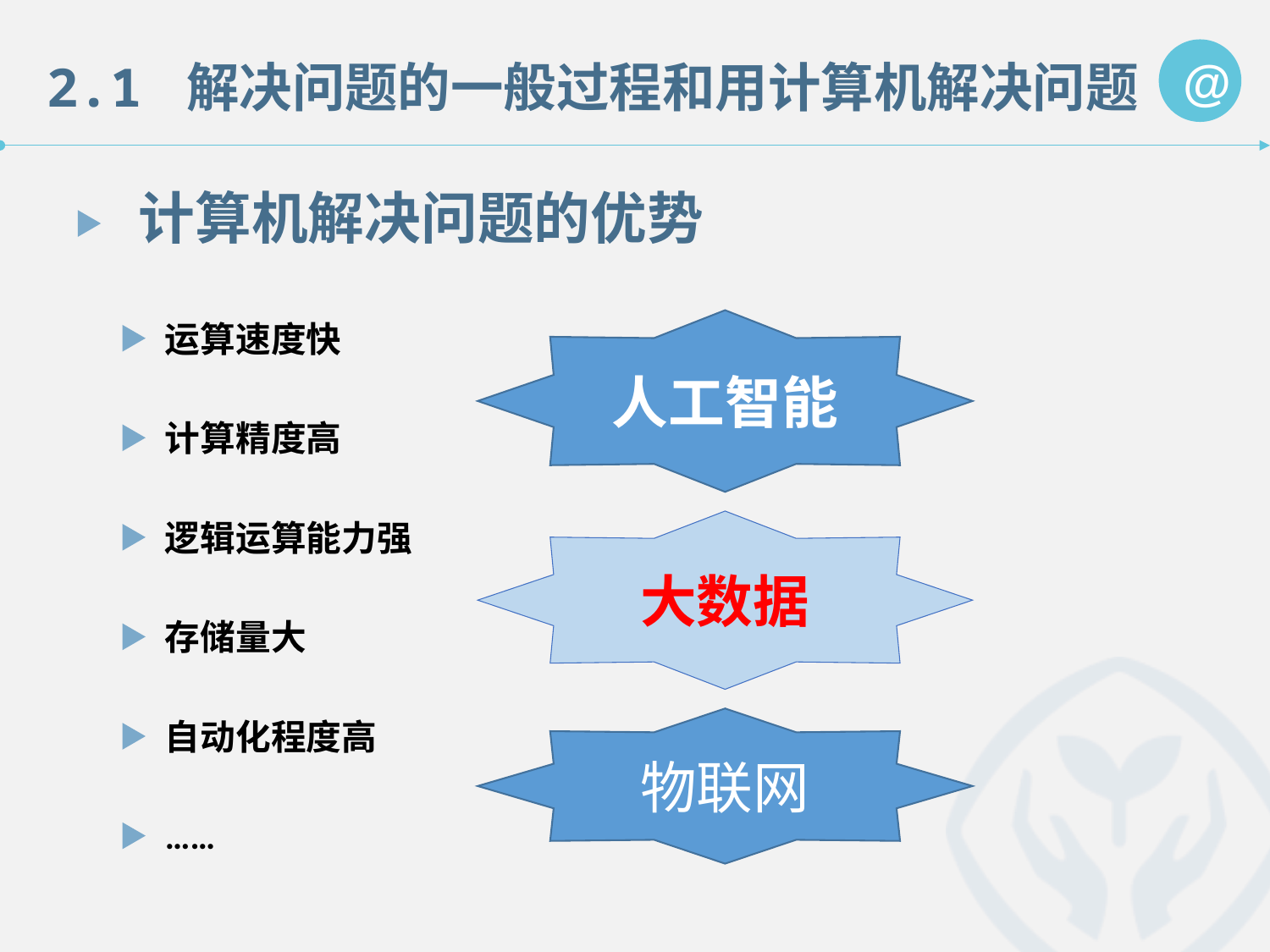

计算机解决问题的优势

人工智能
运算速度快

计算精度高

逻辑运算能力强
大数据

存储量大

自动化程度高
物联网

……